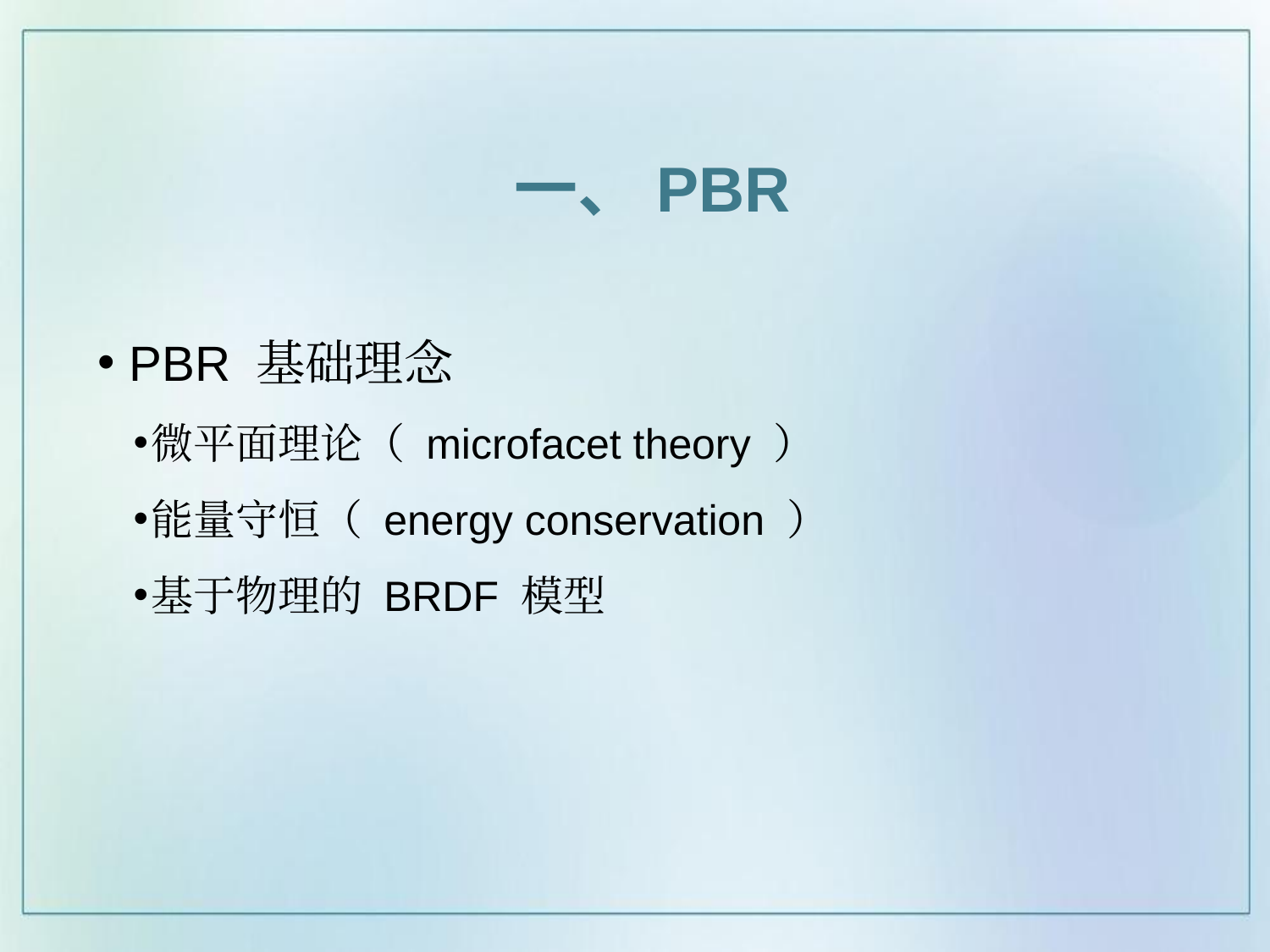

一、PBR
 PBR 基础理念
微平面理论（ microfacet theory ）
能量守恒（ energy conservation ）
基于物理的 BRDF 模型